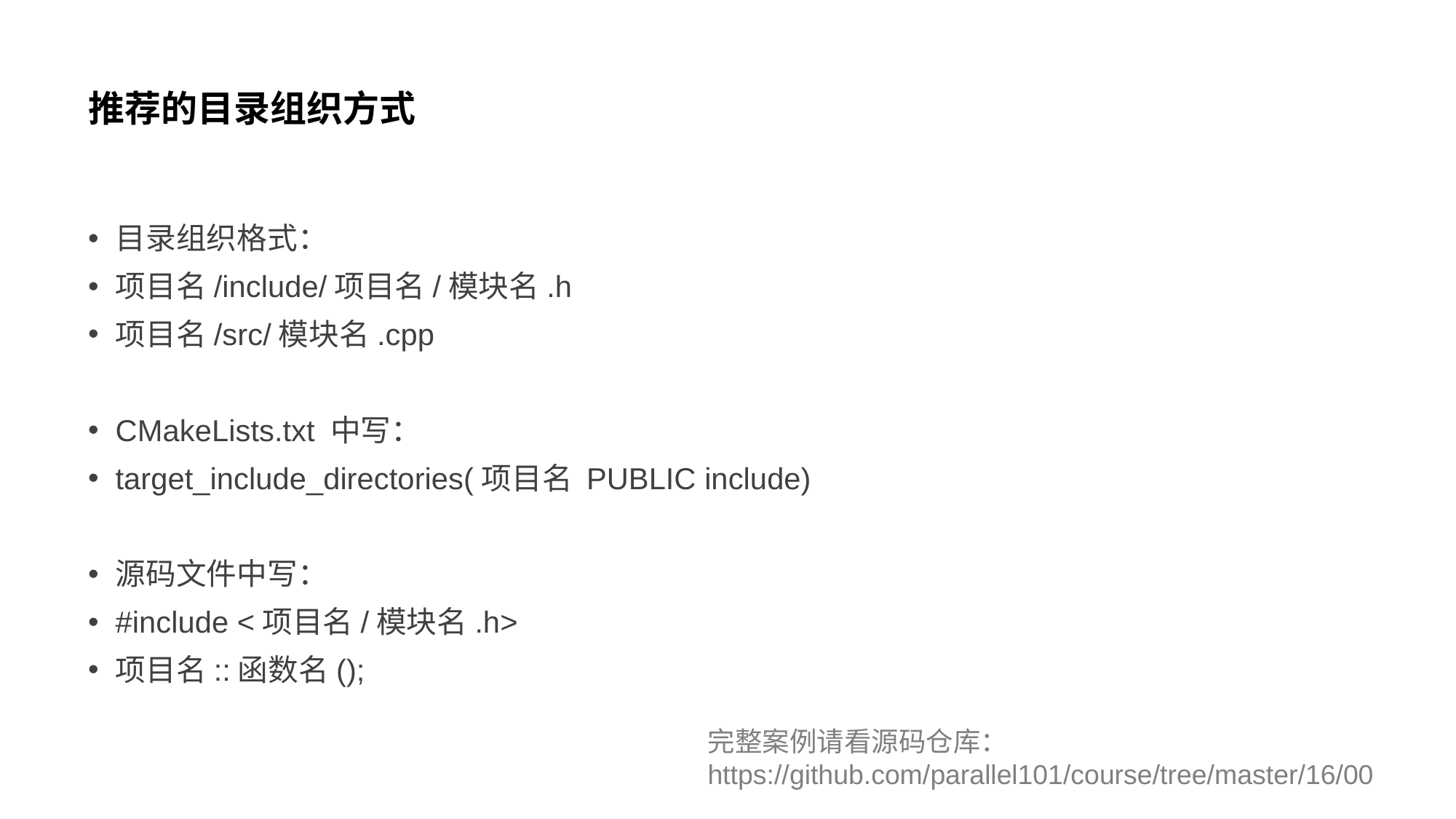

# 推荐的目录组织方式
目录组织格式：
项目名/include/项目名/模块名.h
项目名/src/模块名.cpp

CMakeLists.txt 中写：
target_include_directories(项目名 PUBLIC include)

源码文件中写：
#include <项目名/模块名.h>
项目名::函数名();
完整案例请看源码仓库：
https://github.com/parallel101/course/tree/master/16/00